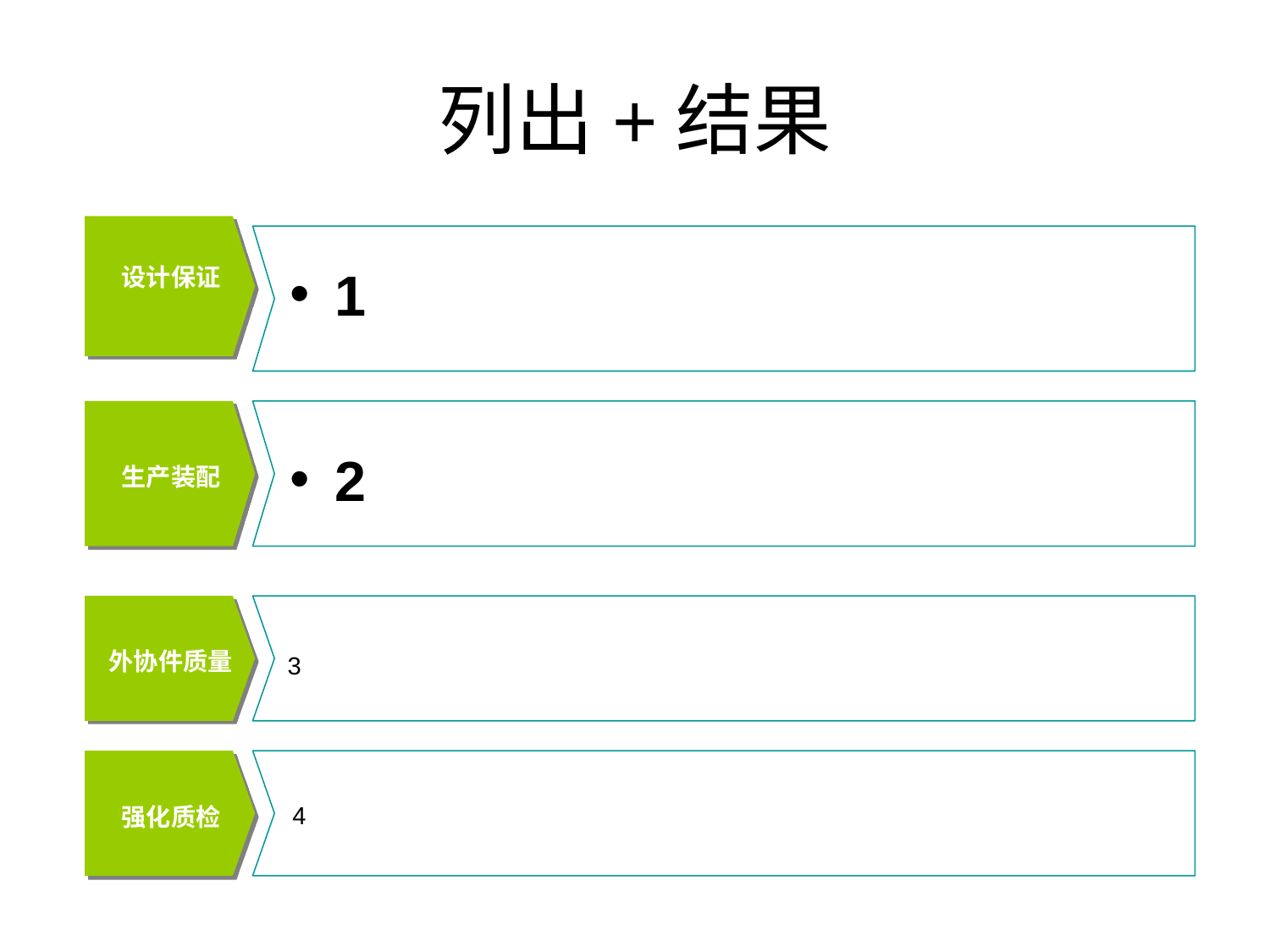

# 列出+结果

设计保证
1

2
生产装配

3
外协件质量

4
强化质检